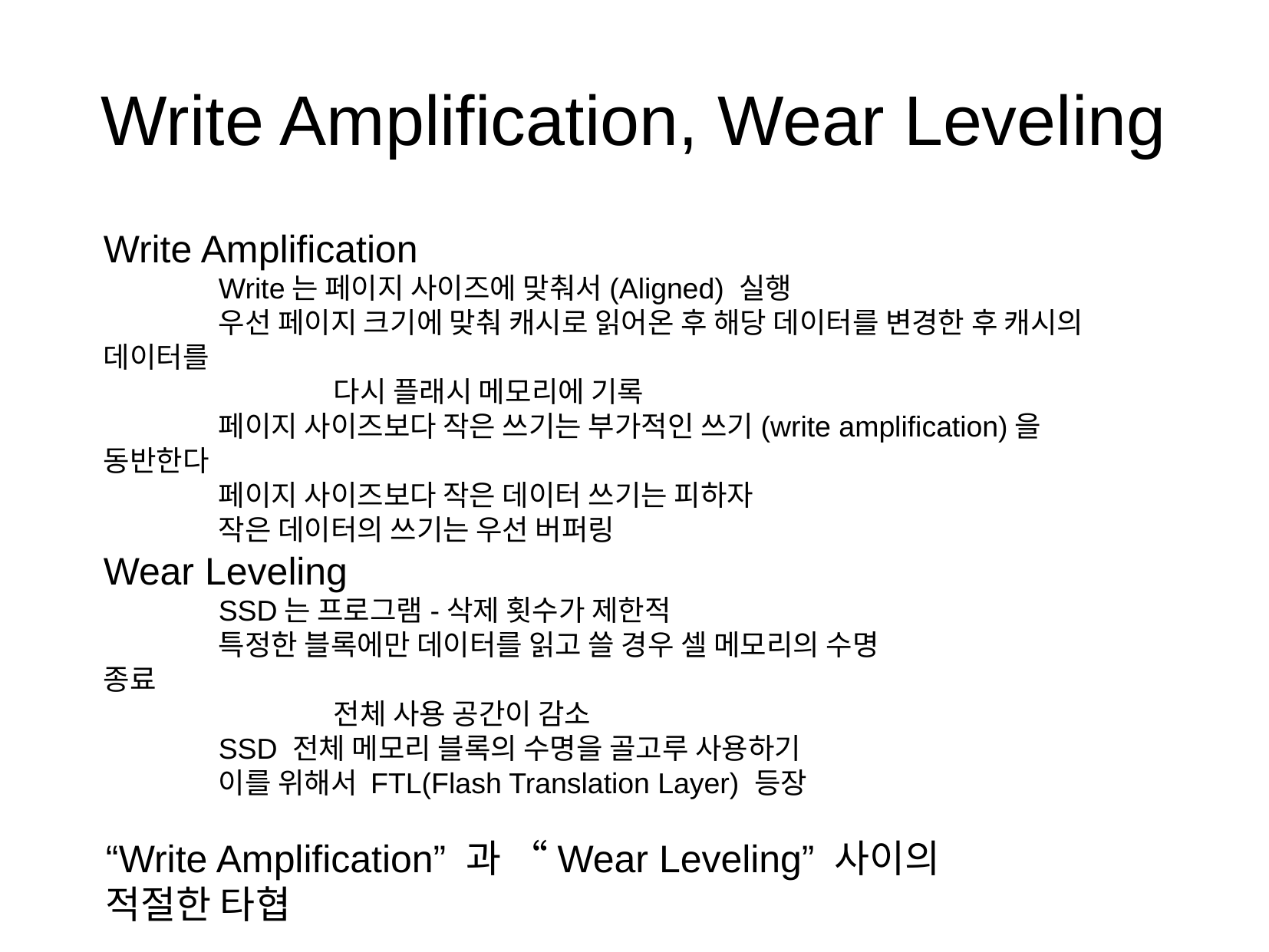

Write Amplification, Wear Leveling
Write Amplification
	Write는 페이지 사이즈에 맞춰서(Aligned) 실행
	우선 페이지 크기에 맞춰 캐시로 읽어온 후 해당 데이터를 변경한 후 캐시의 데이터를
		다시 플래시 메모리에 기록
	페이지 사이즈보다 작은 쓰기는 부가적인 쓰기(write amplification)을 동반한다
	페이지 사이즈보다 작은 데이터 쓰기는 피하자
	작은 데이터의 쓰기는 우선 버퍼링
Wear Leveling
	SSD는 프로그램-삭제 횟수가 제한적
	특정한 블록에만 데이터를 읽고 쓸 경우 셀 메모리의 수명 종료
		전체 사용 공간이 감소
	SSD 전체 메모리 블록의 수명을 골고루 사용하기
	이를 위해서 FTL(Flash Translation Layer) 등장
“Write Amplification” 과 “Wear Leveling” 사이의 적절한 타협